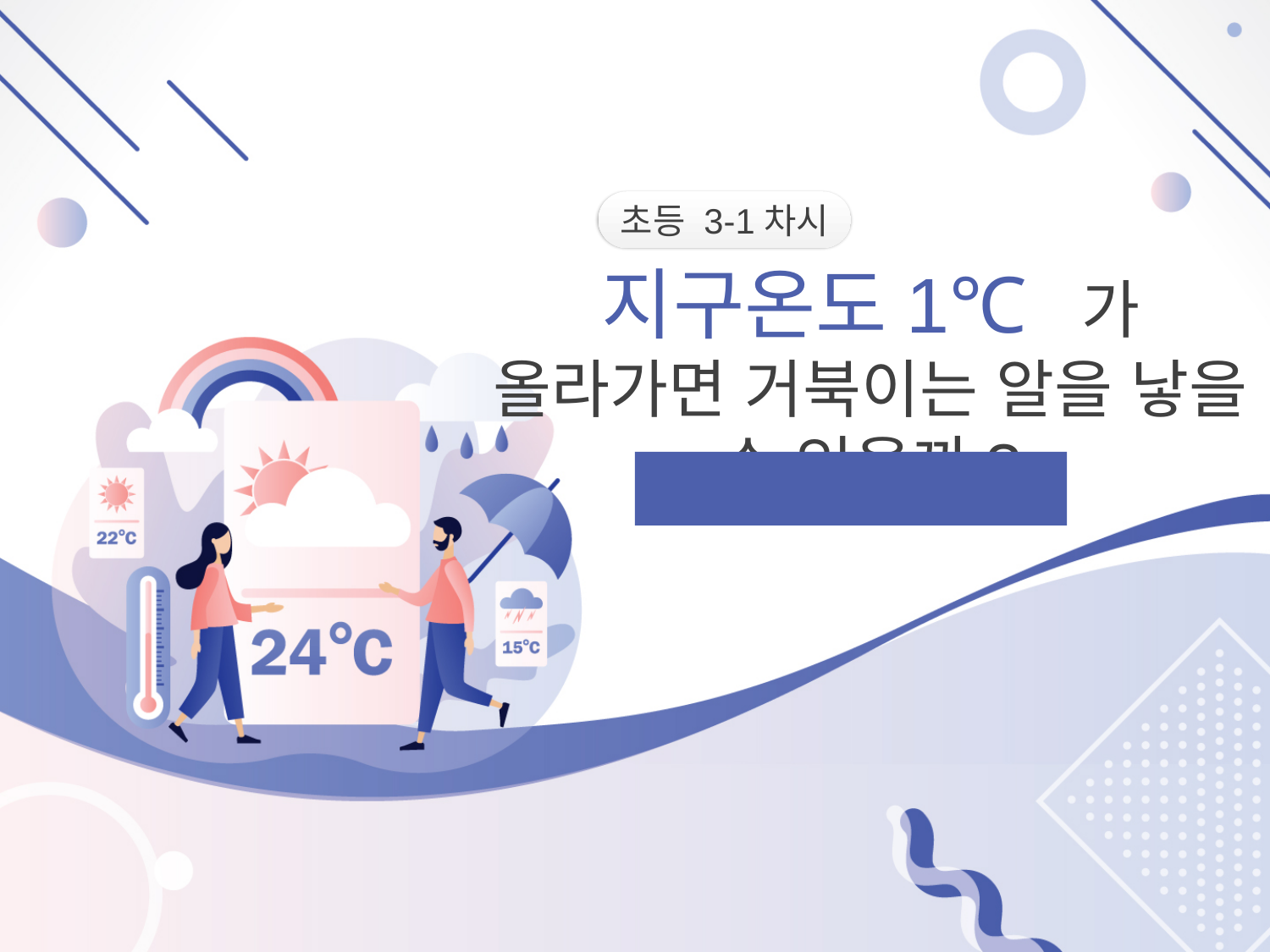

초등 3-1차시
지구온도1℃ 가 올라가면 거북이는 알을 낳을 수 있을까?
1℃의 온도 변화가 갖는 중요성을 알고 생태계 보호를 위해 능동적으로 실천